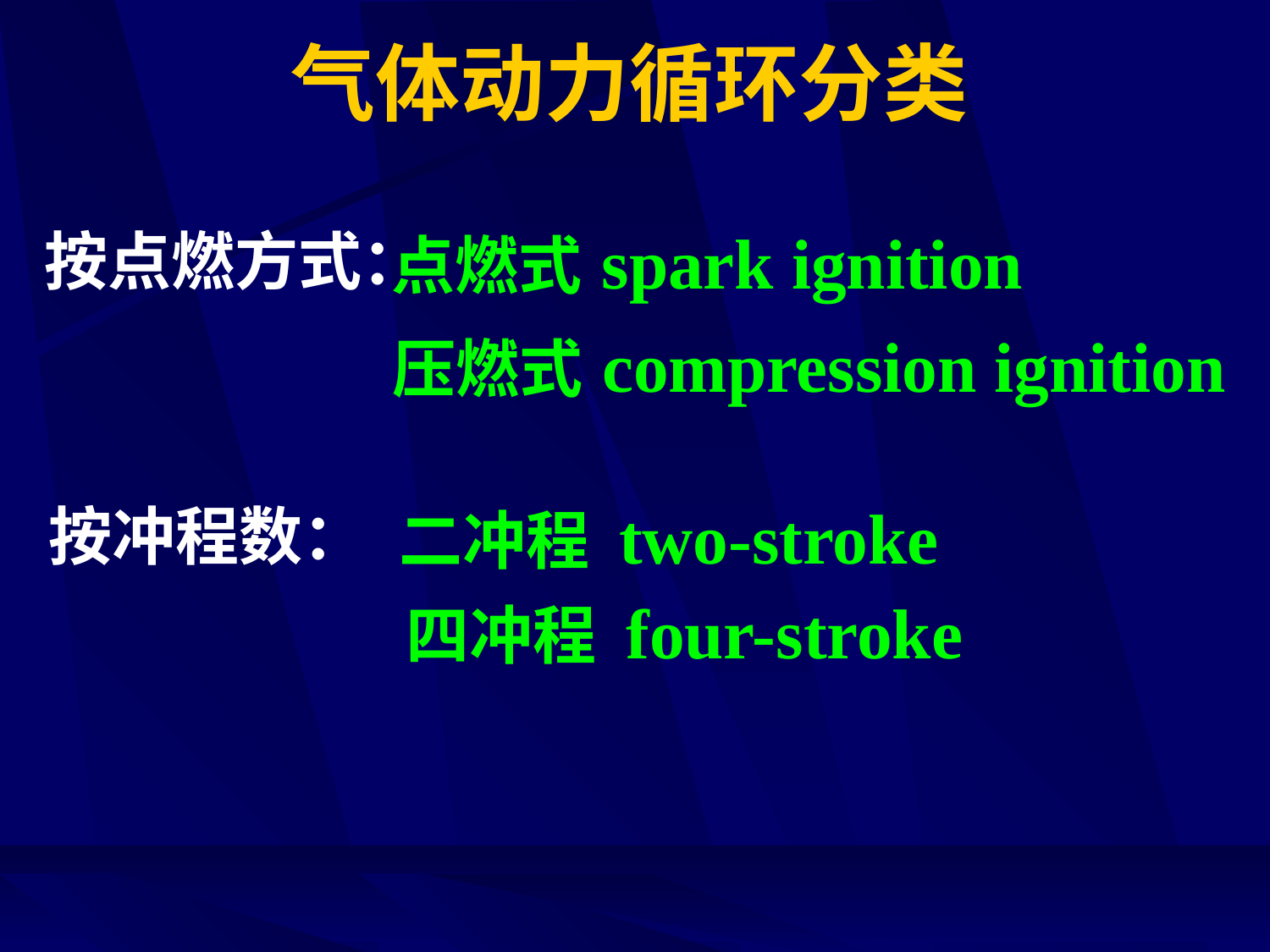

# 气体动力循环分类
点燃式 spark ignition
按点燃方式：
压燃式 compression ignition
二冲程  two-stroke
按冲程数：
四冲程  four-stroke